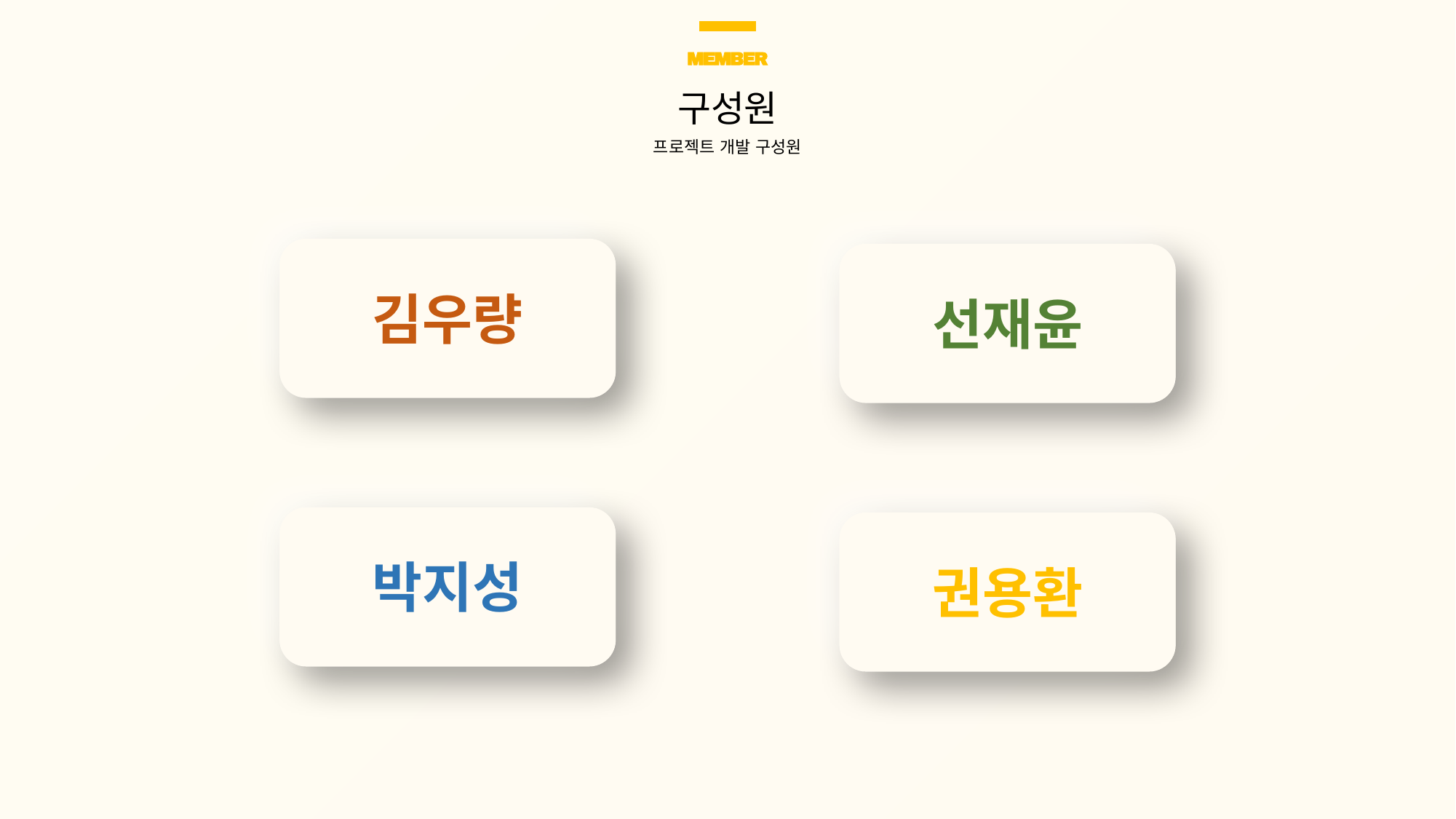

MEMBER
구성원
프로젝트 개발 구성원

김우량
선재윤

박지성
권용환